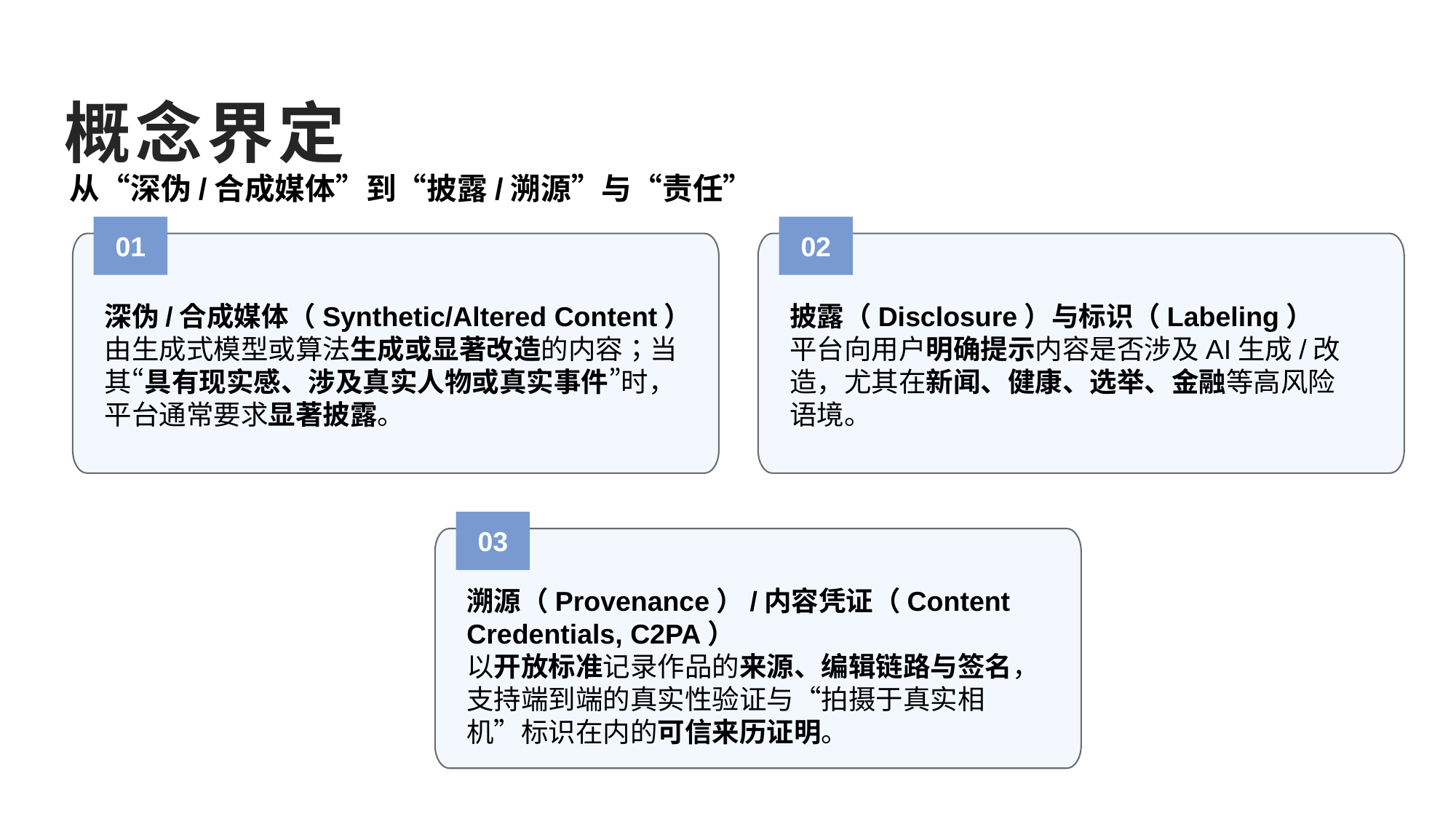

# 概念界定
从“深伪/合成媒体”到“披露/溯源”与“责任”
01

深伪/合成媒体（Synthetic/Altered Content）
由生成式模型或算法生成或显著改造的内容；当其“具有现实感、涉及真实人物或真实事件”时，平台通常要求显著披露。
02

披露（Disclosure）与标识（Labeling）
平台向用户明确提示内容是否涉及AI生成/改造，尤其在新闻、健康、选举、金融等高风险语境。
03

溯源（Provenance）/内容凭证（Content Credentials, C2PA）
以开放标准记录作品的来源、编辑链路与签名，支持端到端的真实性验证与“拍摄于真实相机”标识在内的可信来历证明。